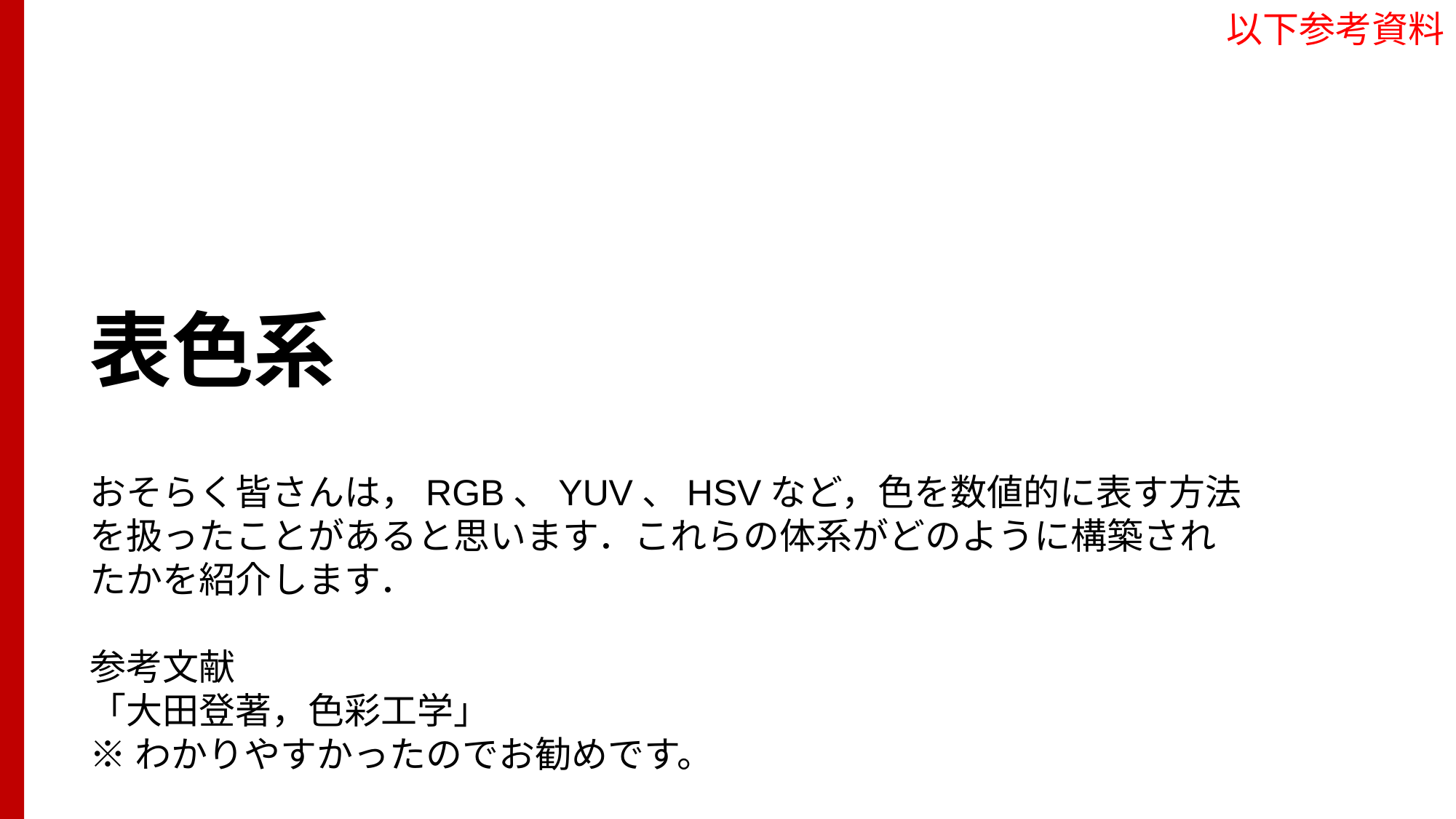

以下参考資料
# 表色系
おそらく皆さんは，RGB、YUV、HSVなど，色を数値的に表す方法を扱ったことがあると思います．これらの体系がどのように構築されたかを紹介します．

参考文献
「大田登著，色彩工学」
※わかりやすかったのでお勧めです。